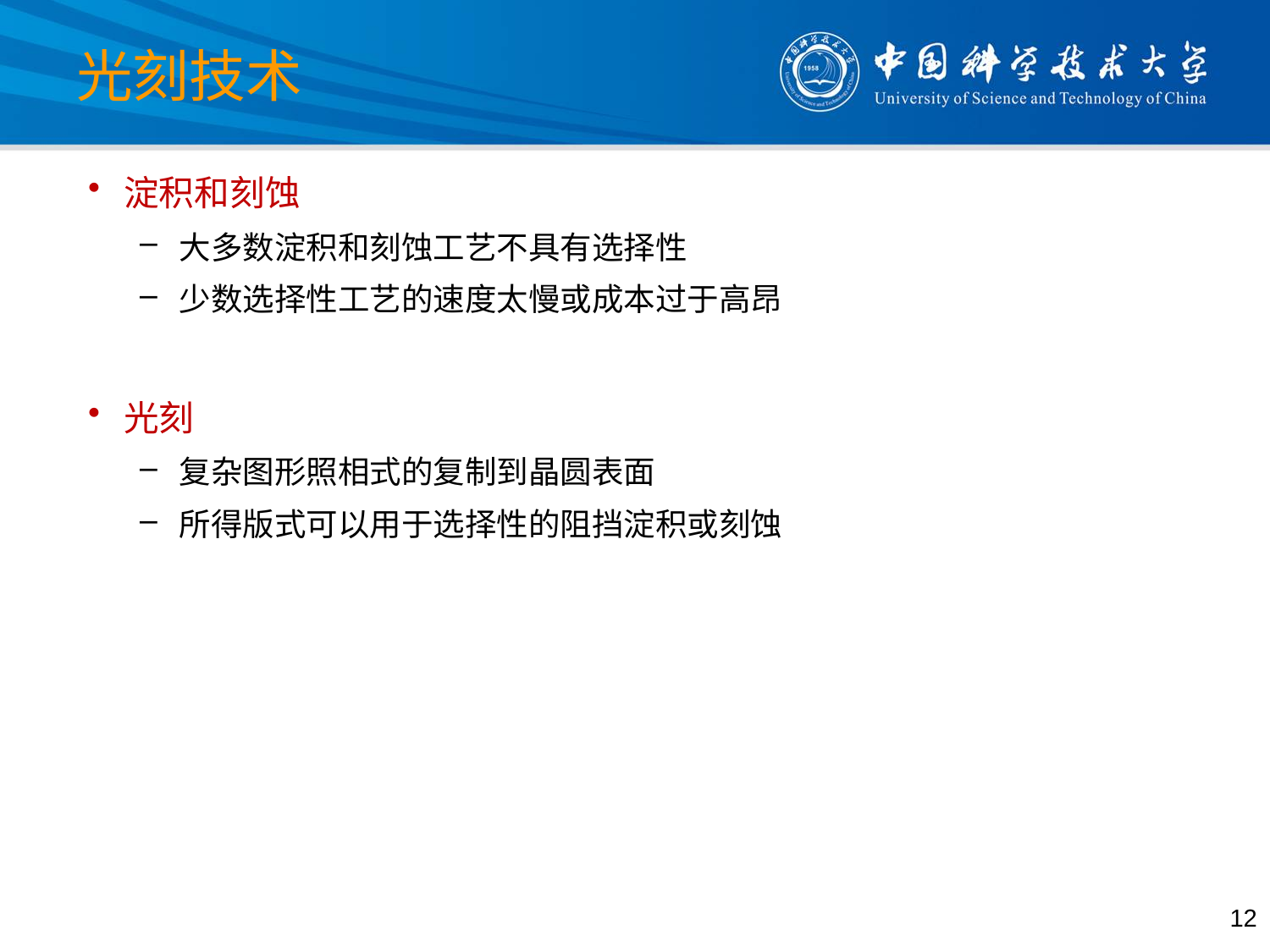

# 光刻技术
淀积和刻蚀
大多数淀积和刻蚀工艺不具有选择性
少数选择性工艺的速度太慢或成本过于高昂

光刻
复杂图形照相式的复制到晶圆表面
所得版式可以用于选择性的阻挡淀积或刻蚀
12